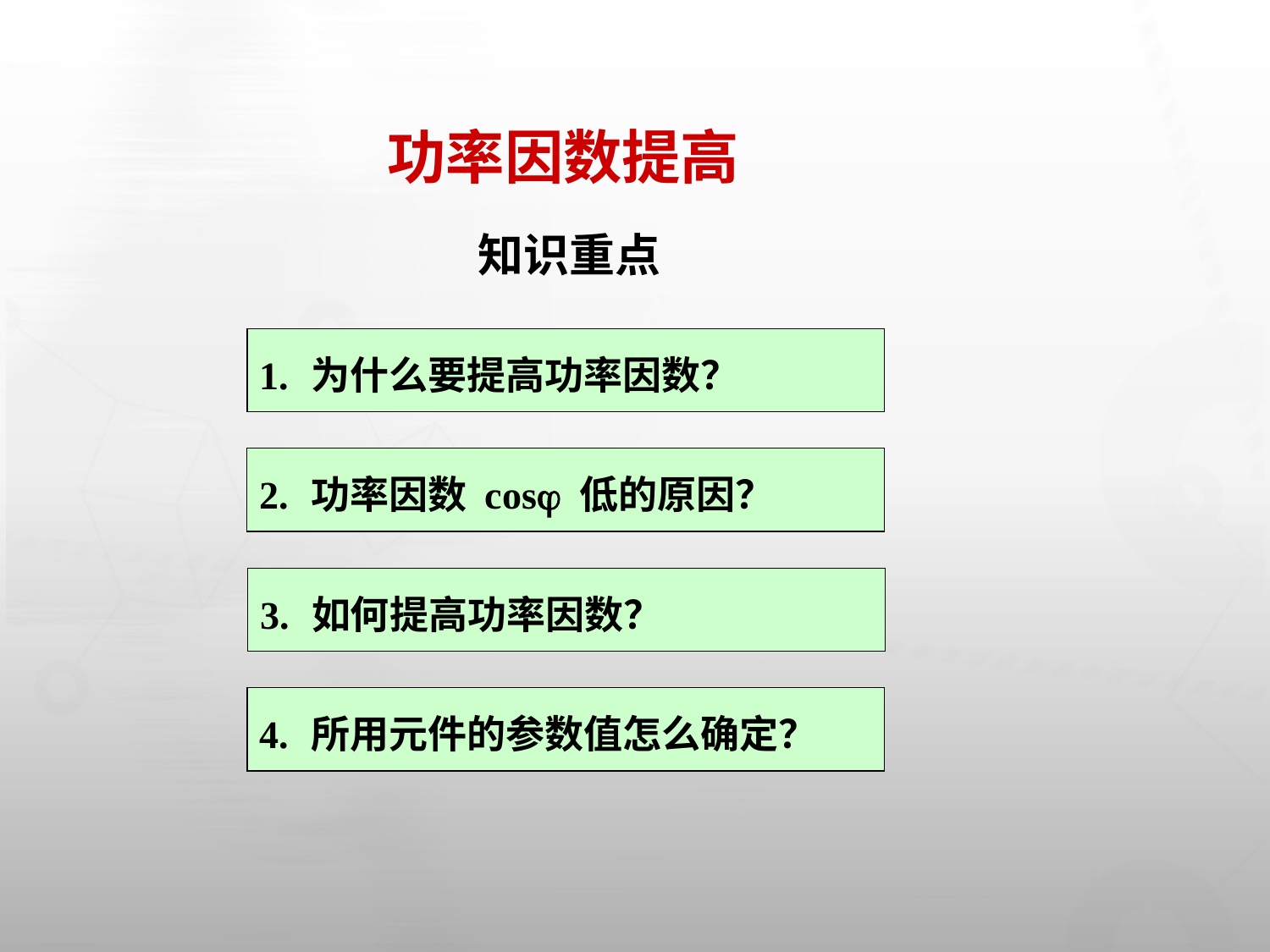

功率因数提高
知识重点

1. 为什么要提高功率因数？

2. 功率因数 cosϕ 低的原因？

3. 如何提高功率因数？

4. 所用元件的参数值怎么确定？